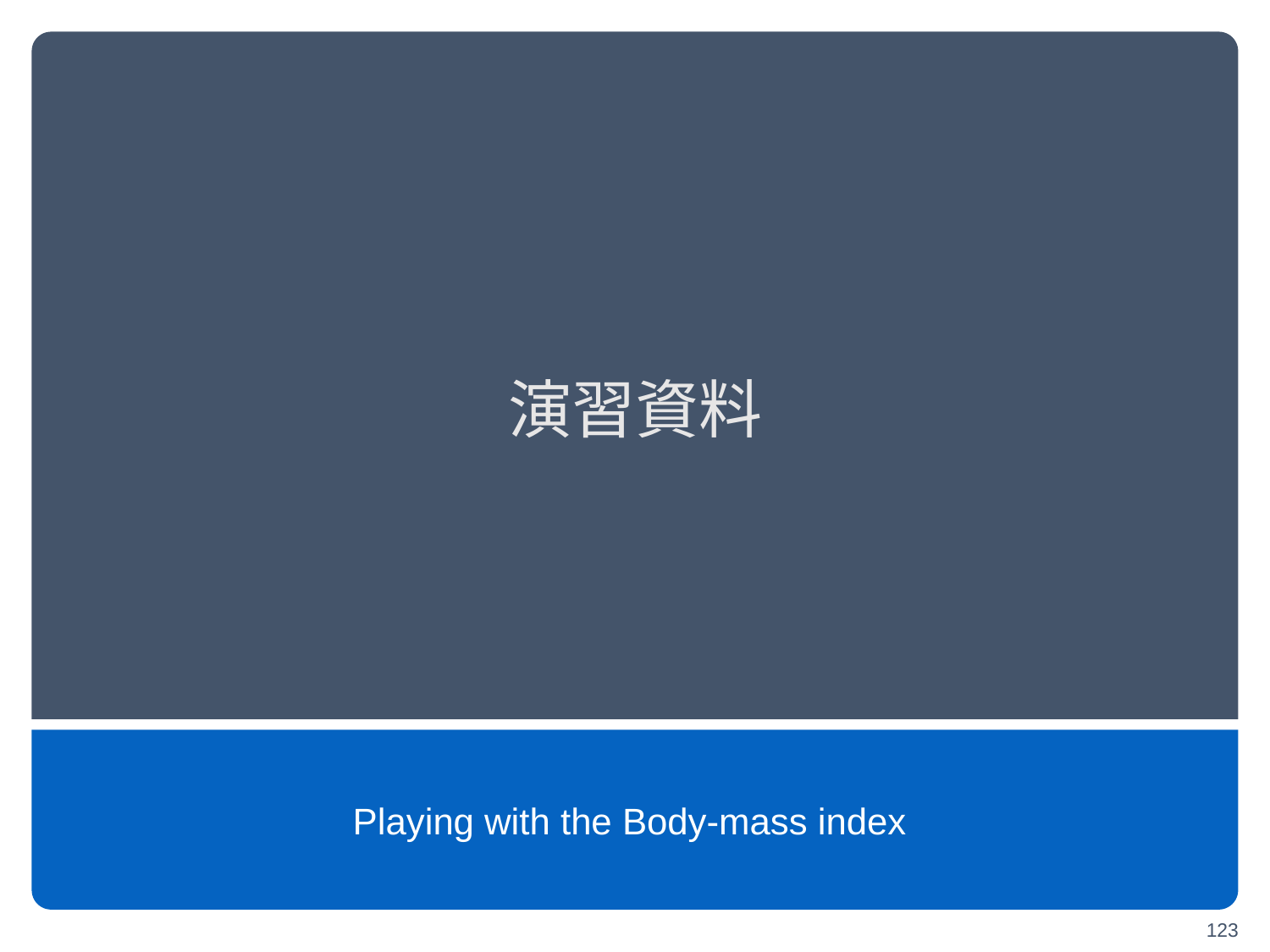

123
# 演習資料
Playing with the Body-mass index